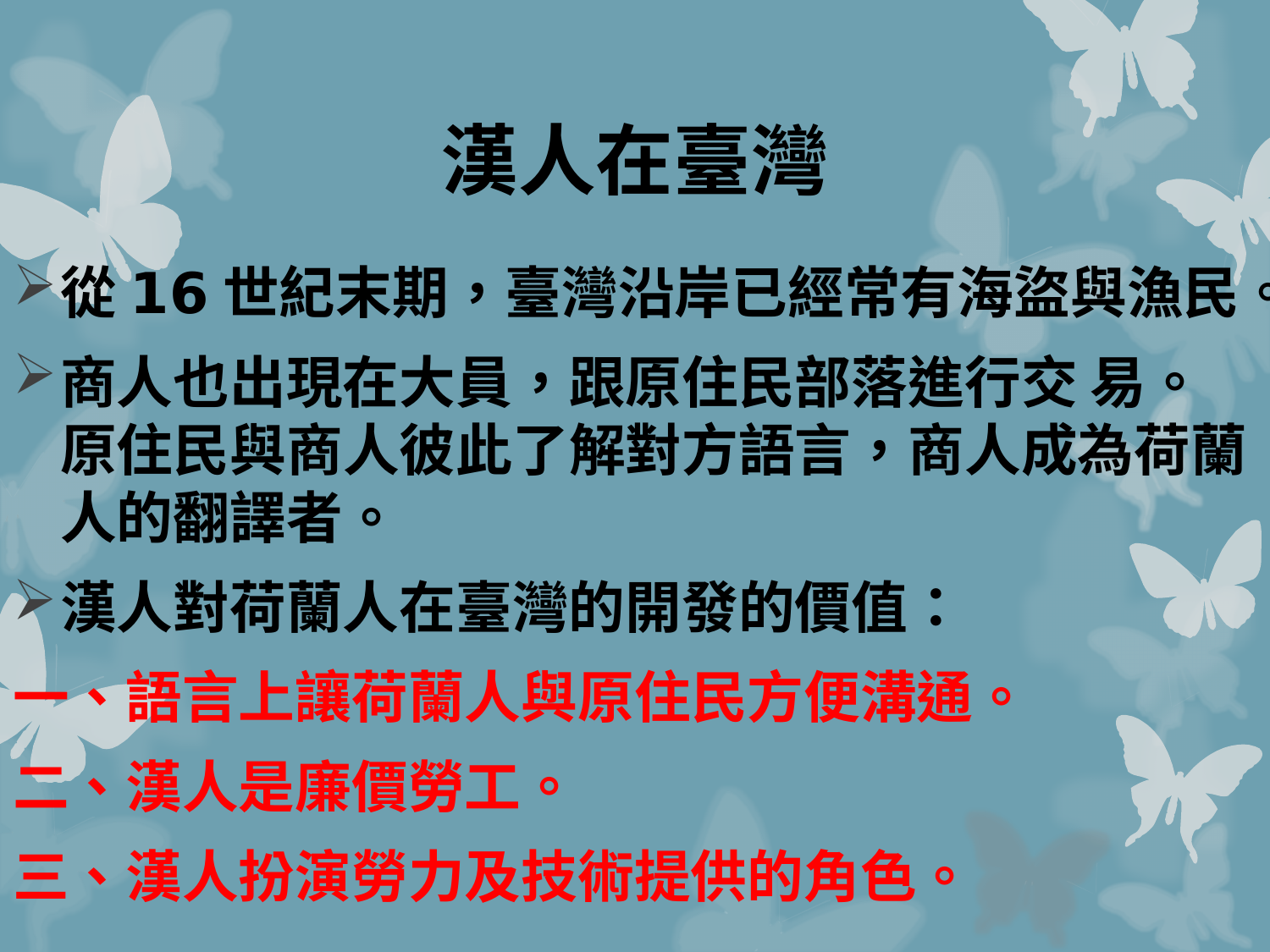

# 漢人在臺灣
從16世紀末期，臺灣沿岸已經常有海盜與漁民。
商人也出現在大員，跟原住民部落進行交 易。原住民與商人彼此了解對方語言，商人成為荷蘭人的翻譯者。
漢人對荷蘭人在臺灣的開發的價值：
一、語言上讓荷蘭人與原住民方便溝通。
二、漢人是廉價勞工。
三、漢人扮演勞力及技術提供的角色。